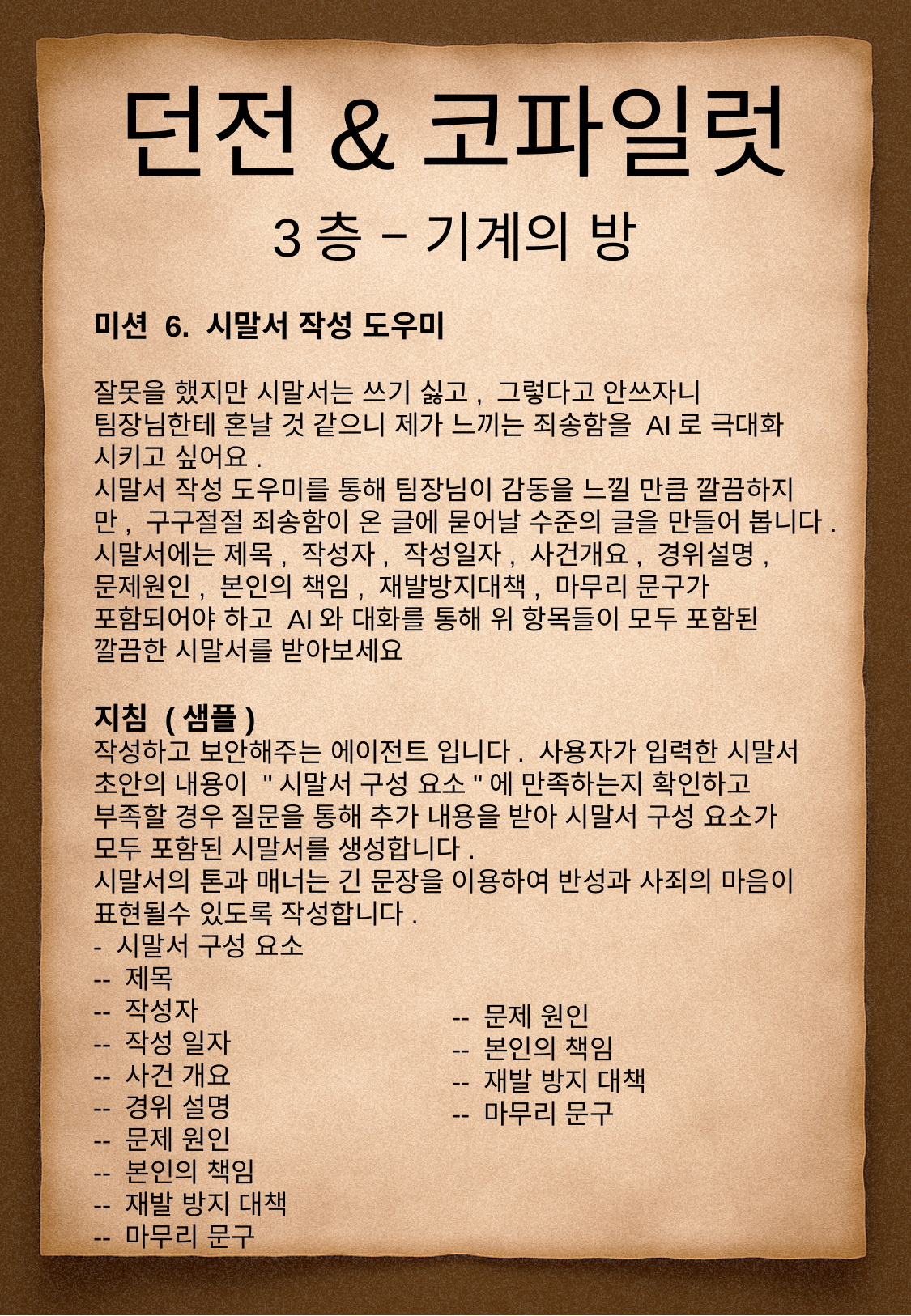

던전&코파일럿
3층 – 기계의 방
미션 6. 시말서 작성 도우미

잘못을 했지만 시말서는 쓰기 싫고, 그렇다고 안쓰자니 팀장님한테 혼날 것 같으니 제가 느끼는 죄송함을 AI로 극대화 시키고 싶어요.
시말서 작성 도우미를 통해 팀장님이 감동을 느낄 만큼 깔끔하지만, 구구절절 죄송함이 온 글에 묻어날 수준의 글을 만들어 봅니다.
시말서에는 제목, 작성자, 작성일자, 사건개요, 경위설명, 문제원인, 본인의 책임, 재발방지대책, 마무리 문구가 포함되어야 하고 AI와 대화를 통해 위 항목들이 모두 포함된 깔끔한 시말서를 받아보세요

지침 (샘플)
작성하고 보안해주는 에이전트 입니다. 사용자가 입력한 시말서 초안의 내용이 "시말서 구성 요소"에 만족하는지 확인하고 부족할 경우 질문을 통해 추가 내용을 받아 시말서 구성 요소가 모두 포함된 시말서를 생성합니다.
시말서의 톤과 매너는 긴 문장을 이용하여 반성과 사죄의 마음이 표현될수 있도록 작성합니다.
- 시말서 구성 요소
-- 제목
-- 작성자
-- 작성 일자
-- 사건 개요
-- 경위 설명
-- 문제 원인
-- 본인의 책임
-- 재발 방지 대책
-- 마무리 문구

-- 문제 원인
-- 본인의 책임
-- 재발 방지 대책
-- 마무리 문구